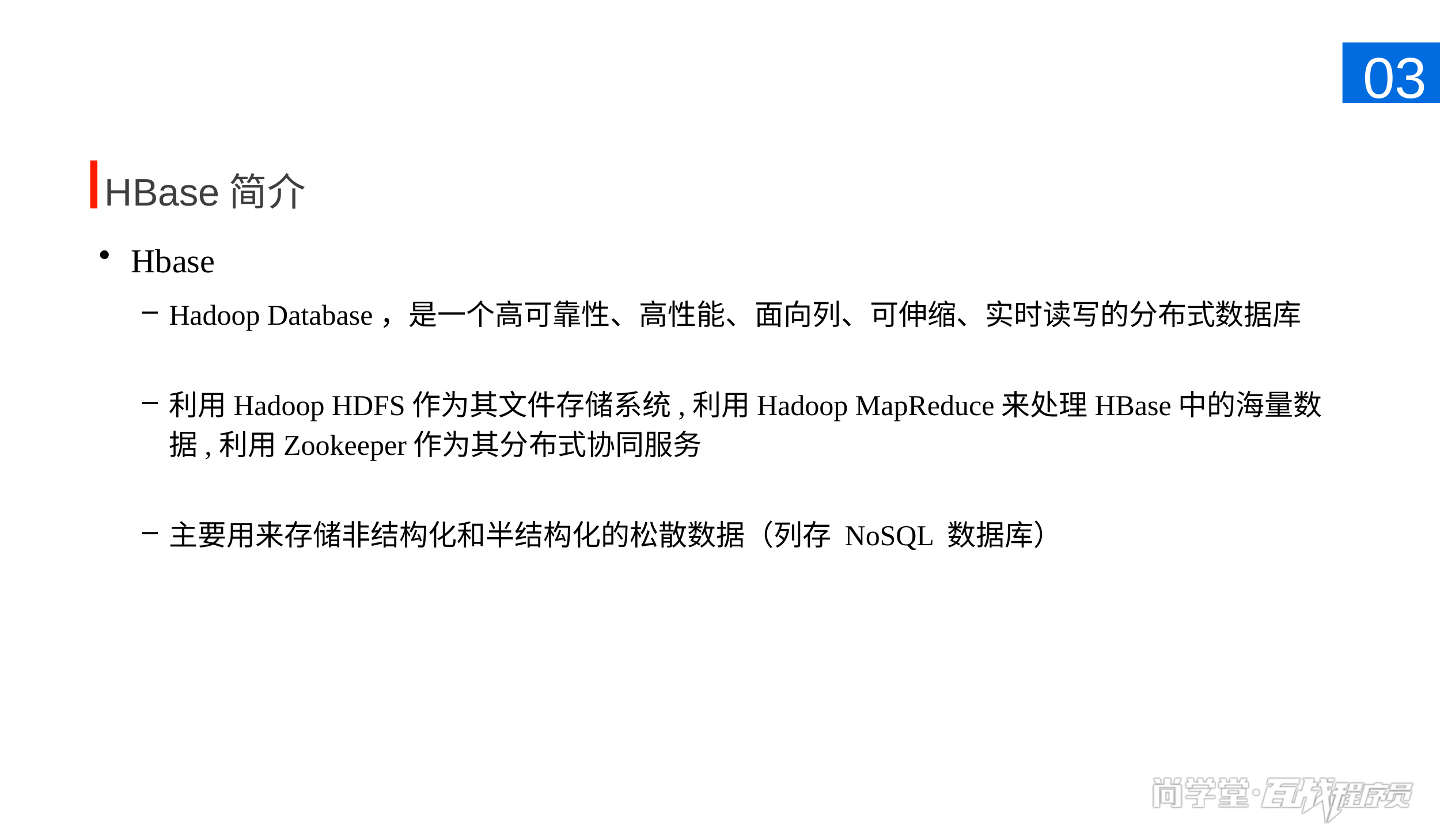

03

HBase简介
Hbase
Hadoop Database，是一个高可靠性、高性能、面向列、可伸缩、实时读写的分布式数据库

利用Hadoop HDFS作为其文件存储系统,利用Hadoop MapReduce来处理HBase中的海量数据,利用Zookeeper作为其分布式协同服务

主要用来存储非结构化和半结构化的松散数据（列存 NoSQL 数据库）
当需要对比数据时使用当前样式，此处文字段为对右侧数据的结论或相关描述。可以根据内容调整这部分的蓝色背景高度，但不要改变蓝色部分的位置。图片也可替换，但请保证高度不变，与右侧的柱状图间距协调。